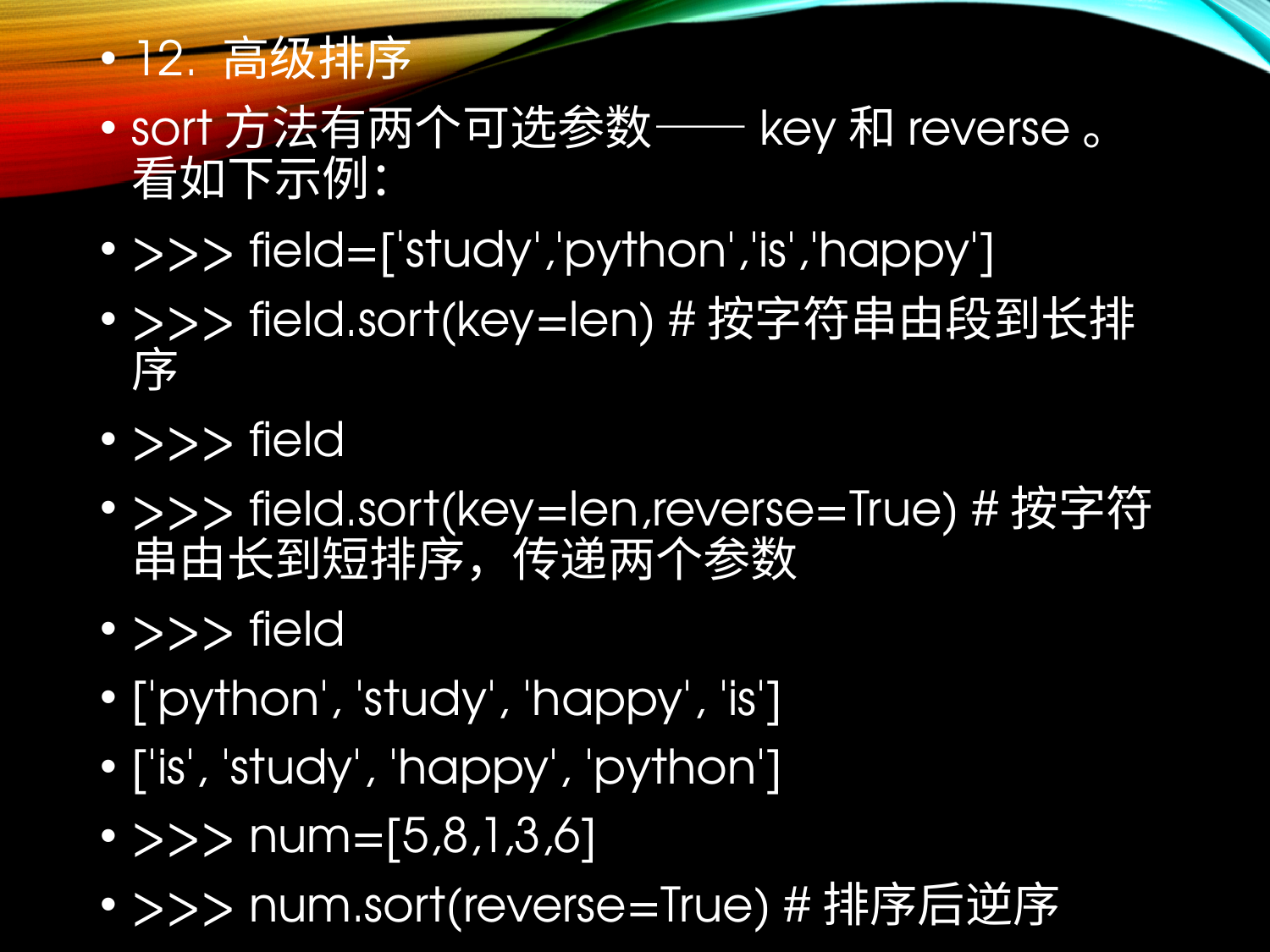

12. 高级排序
sort方法有两个可选参数——key和reverse。看如下示例：
>>> field=['study','python','is','happy']
>>> field.sort(key=len) #按字符串由段到长排序
>>> field
>>> field.sort(key=len,reverse=True) #按字符串由长到短排序，传递两个参数
>>> field
['python', 'study', 'happy', 'is']
['is', 'study', 'happy', 'python']
>>> num=[5,8,1,3,6]
>>> num.sort(reverse=True) #排序后逆序
>>> num
[8, 6, 5, 3, 1]